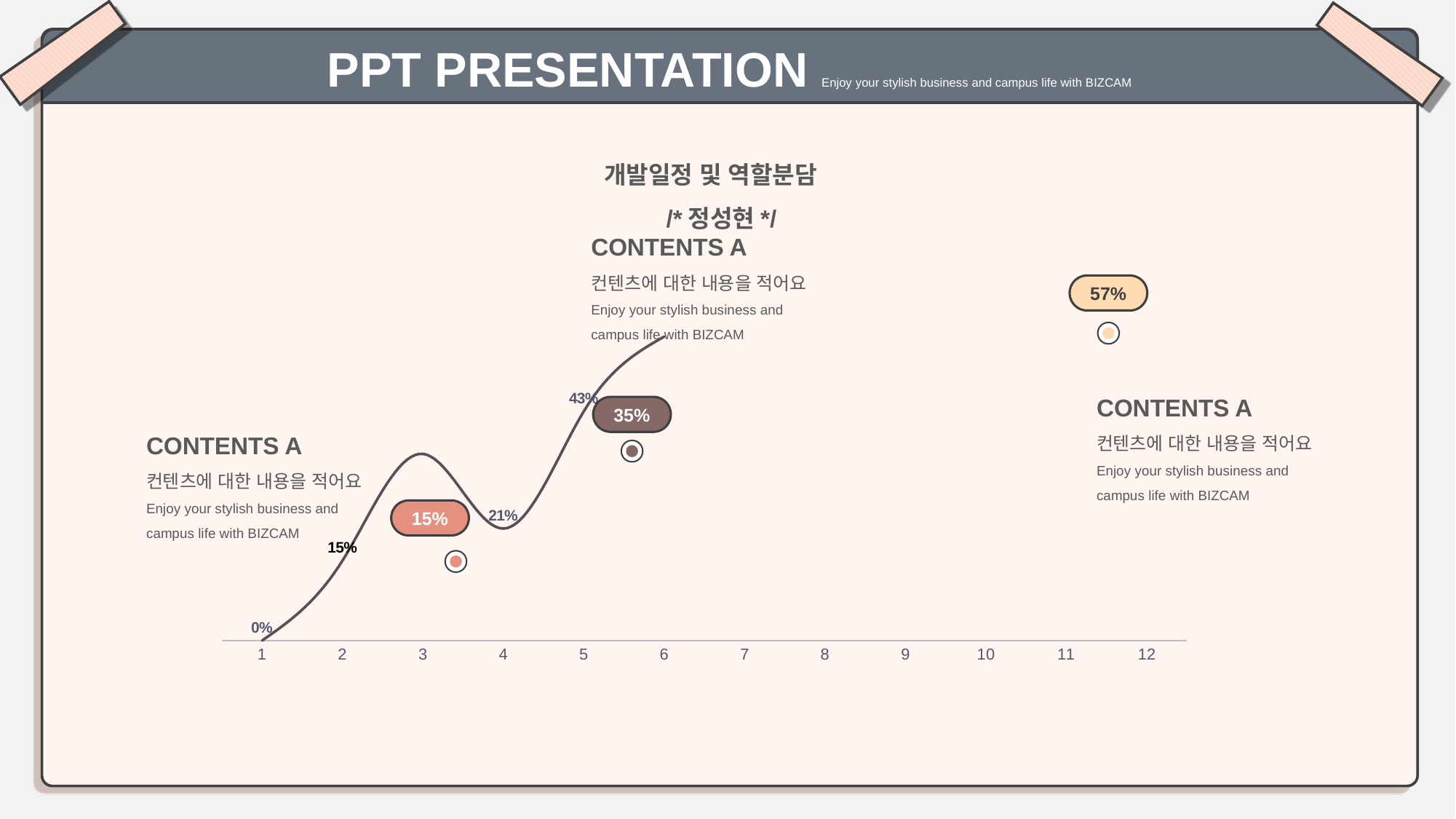

PPT PRESENTATION Enjoy your stylish business and campus life with BIZCAM
개발일정 및 역할분담
/*정성현*/
CONTENTS A
컨텐츠에 대한 내용을 적어요
Enjoy your stylish business and campus life with BIZCAM
57%

### Chart

| Category | 계열 1 |
|---|---|
| 1 | 0.0 |
| 2 | 0.15 |
| 3 | 0.35 |
| 4 | 0.21 |
| 5 | 0.43 |
| 6 | 0.57 |
| 7 | None |
| 8 | None |
| 9 | None |
| 10 | None |
| 11 | None |
| 12 | None |

CONTENTS A
컨텐츠에 대한 내용을 적어요
Enjoy your stylish business and campus life with BIZCAM
35%
CONTENTS A
컨텐츠에 대한 내용을 적어요
Enjoy your stylish business and campus life with BIZCAM

15%